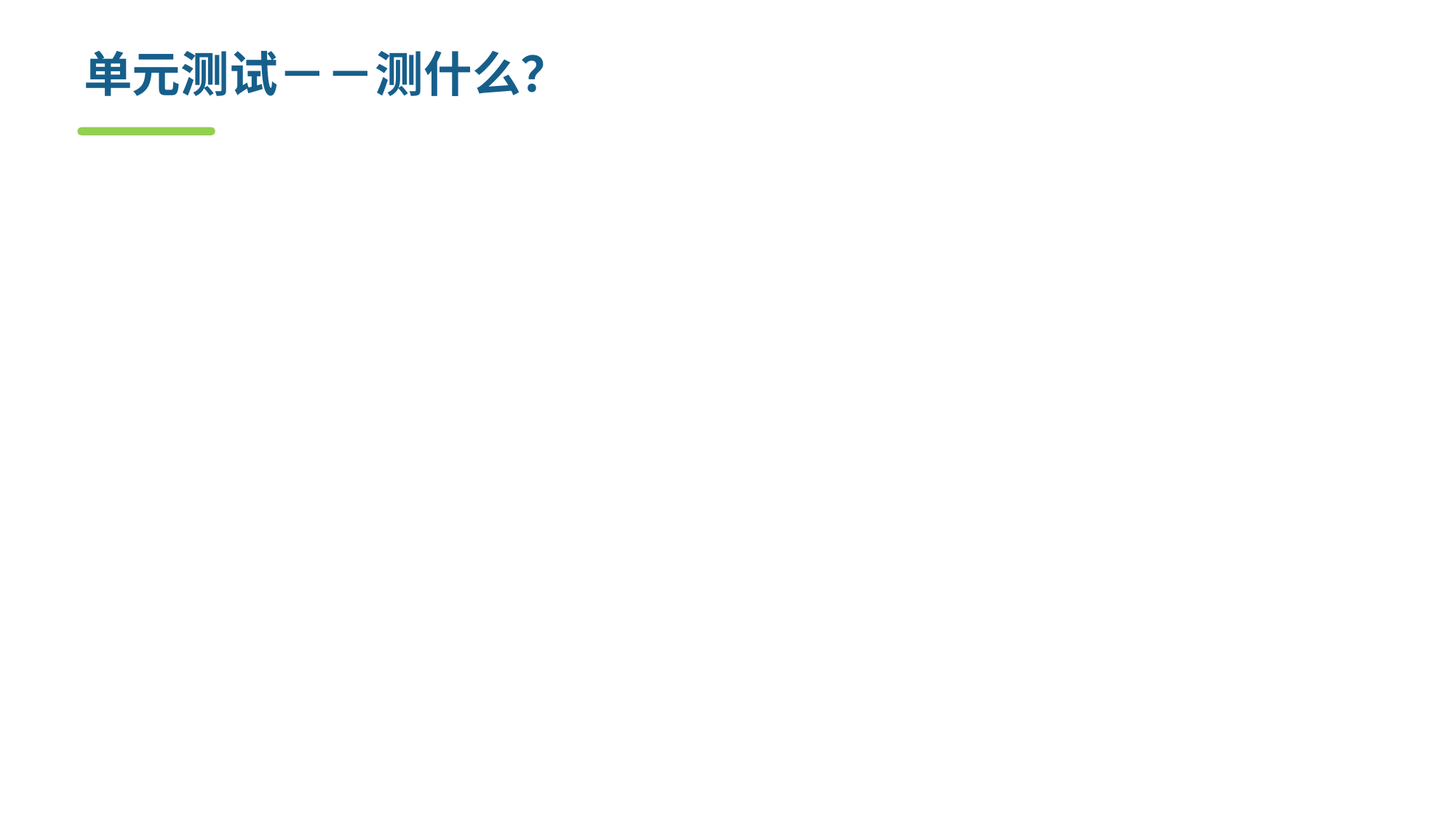

# 单元测试－－测什么？
单元测试是针对每个基本模块，重点关注5个方面：
模块接口
保证被测基本单元的信息能够正常地流入和流出
局部数据结构
确保临时存储的数据在算法的整个执行过程中能维持其完整性
边界条件
在到达边界值的极限或受限处理的情形下仍能正确执行
独立的路径
执行控制结构中的所有独立路径以确保基本单元中的所有语句至少执行一次
错误处理路径
对所有的错误处理路径进行测试
47